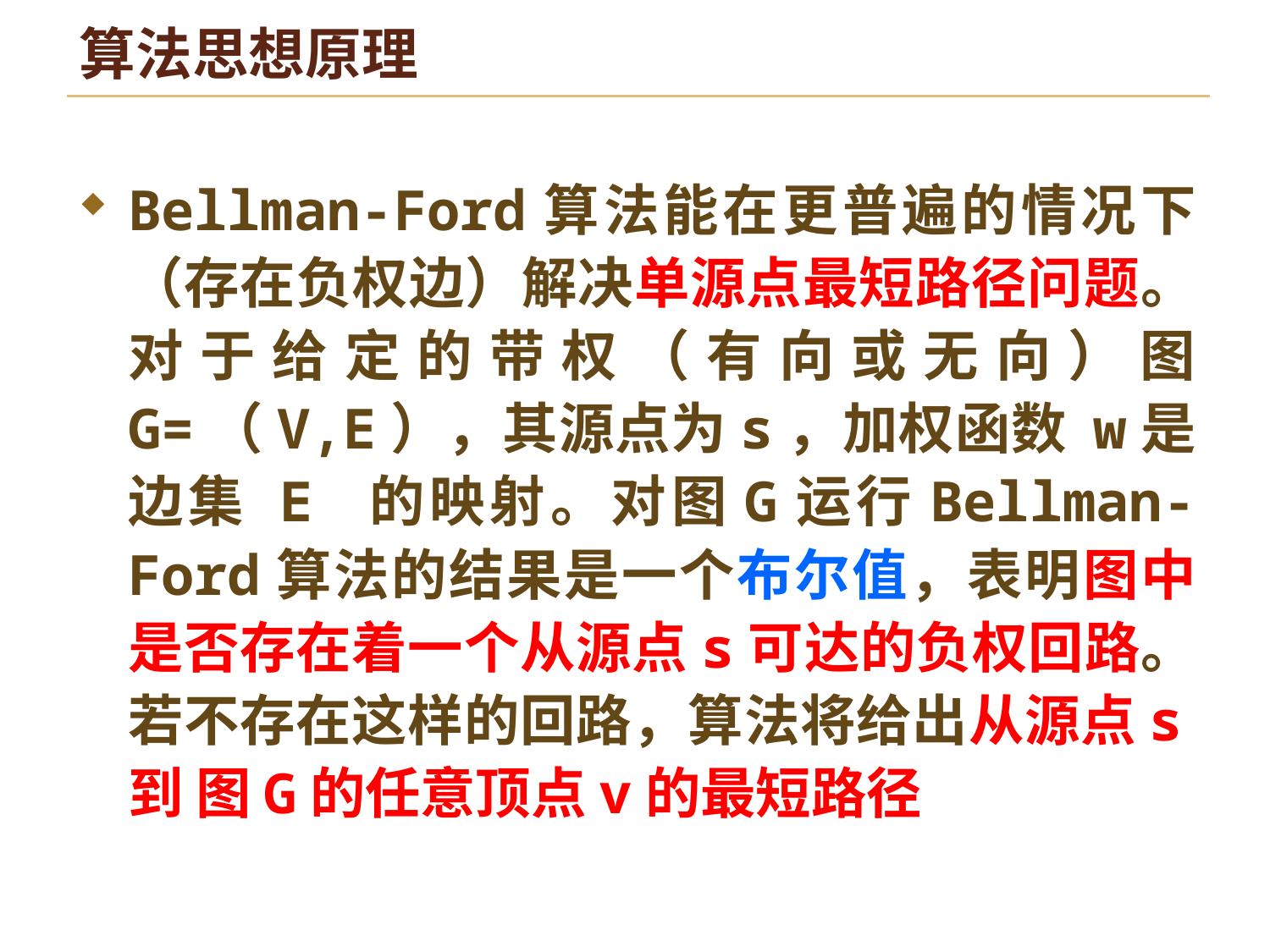

# 算法思想原理
Bellman-Ford算法能在更普遍的情况下（存在负权边）解决单源点最短路径问题。对于给定的带权（有向或无向）图 G=（V,E），其源点为s，加权函数 w是边集 E 的映射。对图G运行Bellman-Ford算法的结果是一个布尔值，表明图中是否存在着一个从源点s可达的负权回路。若不存在这样的回路，算法将给出从源点s到 图G的任意顶点v的最短路径